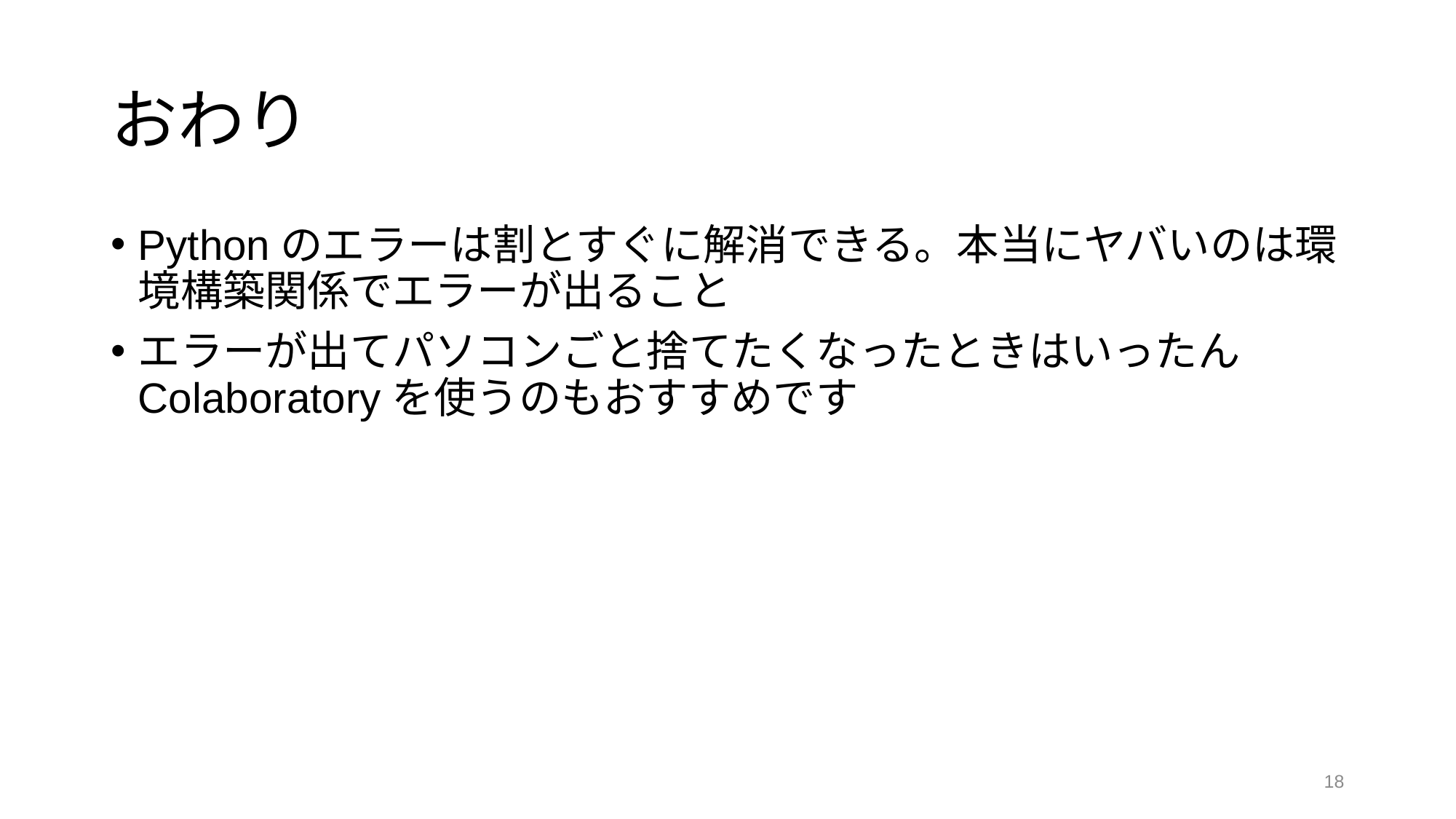

# おわり
Pythonのエラーは割とすぐに解消できる。本当にヤバいのは環境構築関係でエラーが出ること
エラーが出てパソコンごと捨てたくなったときはいったんColaboratoryを使うのもおすすめです
18